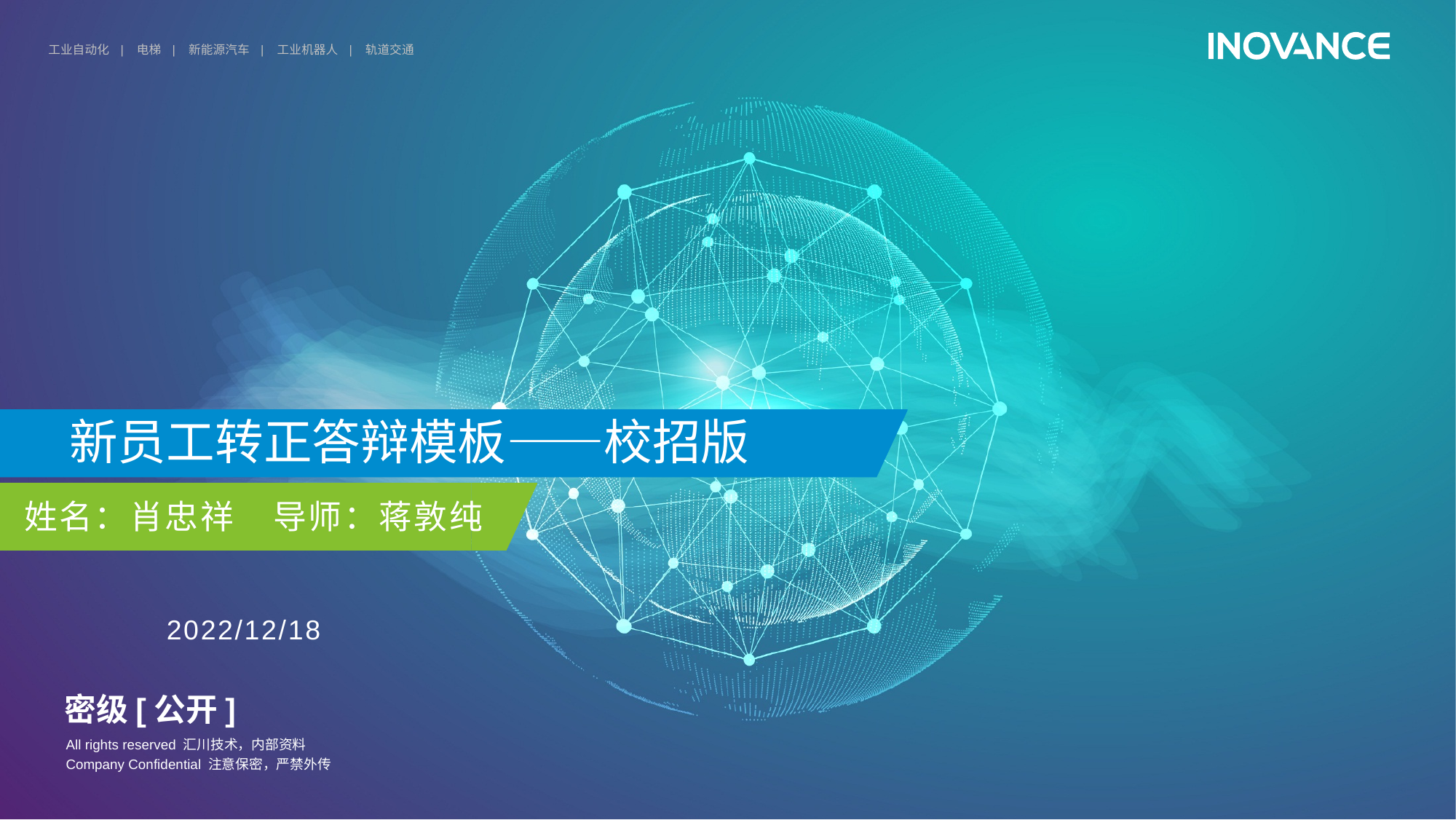

新员工转正答辩模板——校招版

  姓名：肖忠祥    导师：蒋敦纯
2022/12/18
密级[公开]
All rights reserved 汇川技术，内部资料
Company Confidential 注意保密，严禁外传